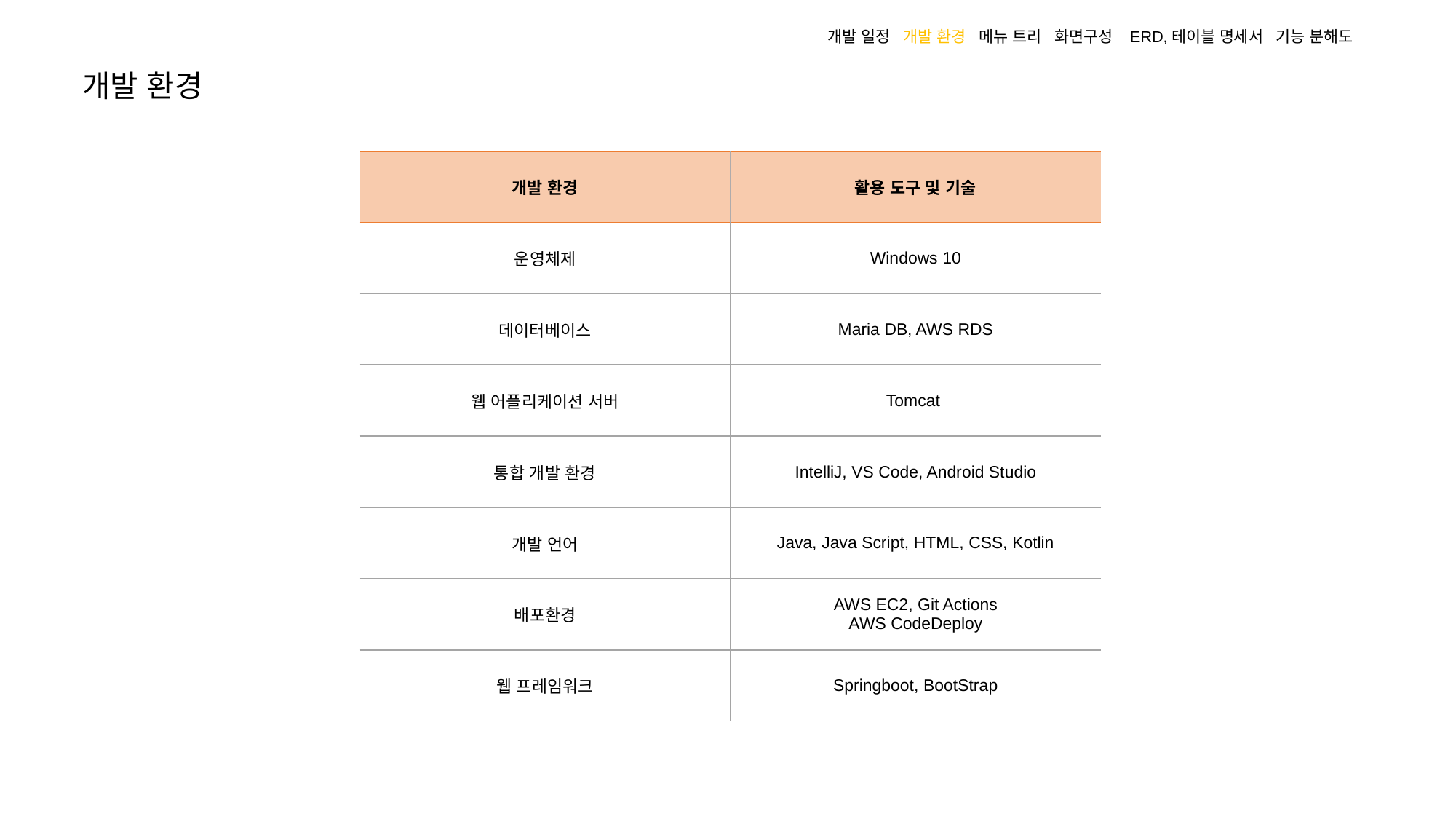

개발 일정   개발 환경   메뉴 트리   화면구성   ERD,테이블 명세서   기능 분해도
# 개발 환경
| 개발 환경 | 활용 도구 및 기술 |
| --- | --- |
| 운영체제 | Windows 10 |
| 데이터베이스 | Maria DB, AWS RDS |
| 웹 어플리케이션 서버 | Tomcat |
| 통합 개발 환경 | IntelliJ, VS Code, Android Studio |
| 개발 언어 | Java, Java Script, HTML, CSS, Kotlin |
| 배포환경 | AWS EC2, Git Actions AWS CodeDeploy |
| 웹 프레임워크 | Springboot, BootStrap |